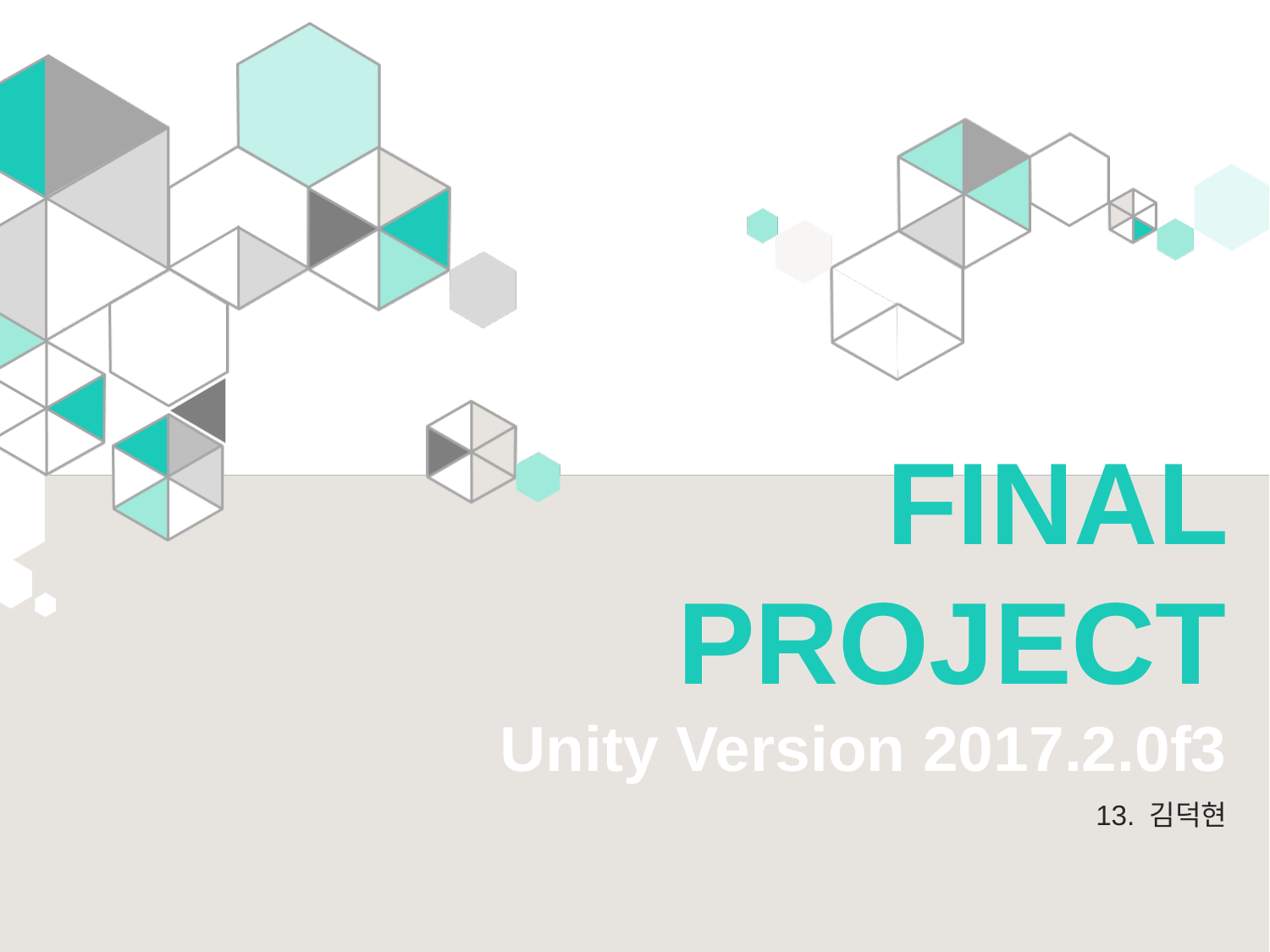

FINAL PROJECT
Unity Version 2017.2.0f3
13. 김덕현